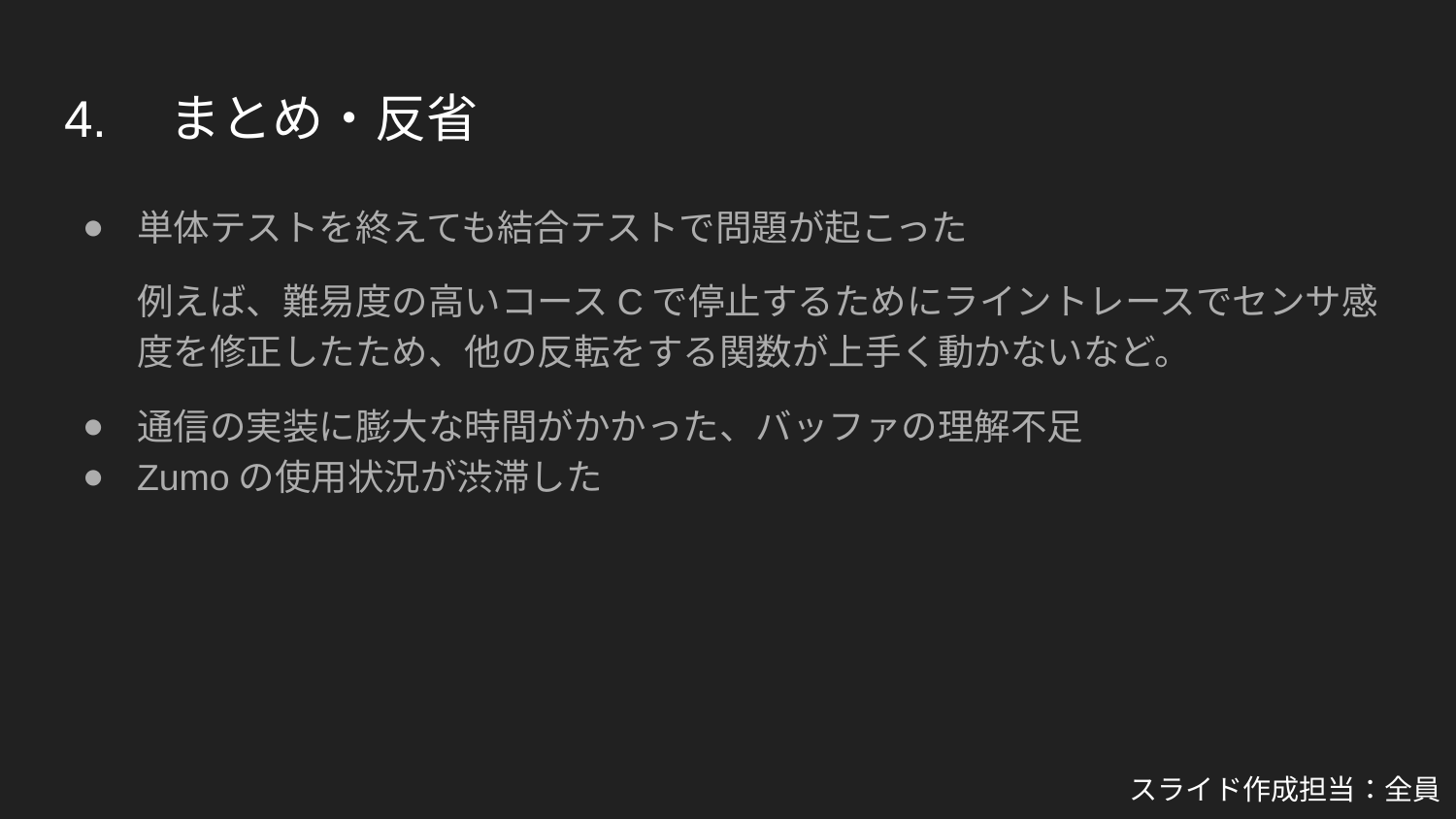

# 4.　まとめ・反省
単体テストを終えても結合テストで問題が起こった
例えば、難易度の高いコースCで停止するためにライントレースでセンサ感度を修正したため、他の反転をする関数が上手く動かないなど。
通信の実装に膨大な時間がかかった、バッファの理解不足
Zumoの使用状況が渋滞した
スライド作成担当：全員